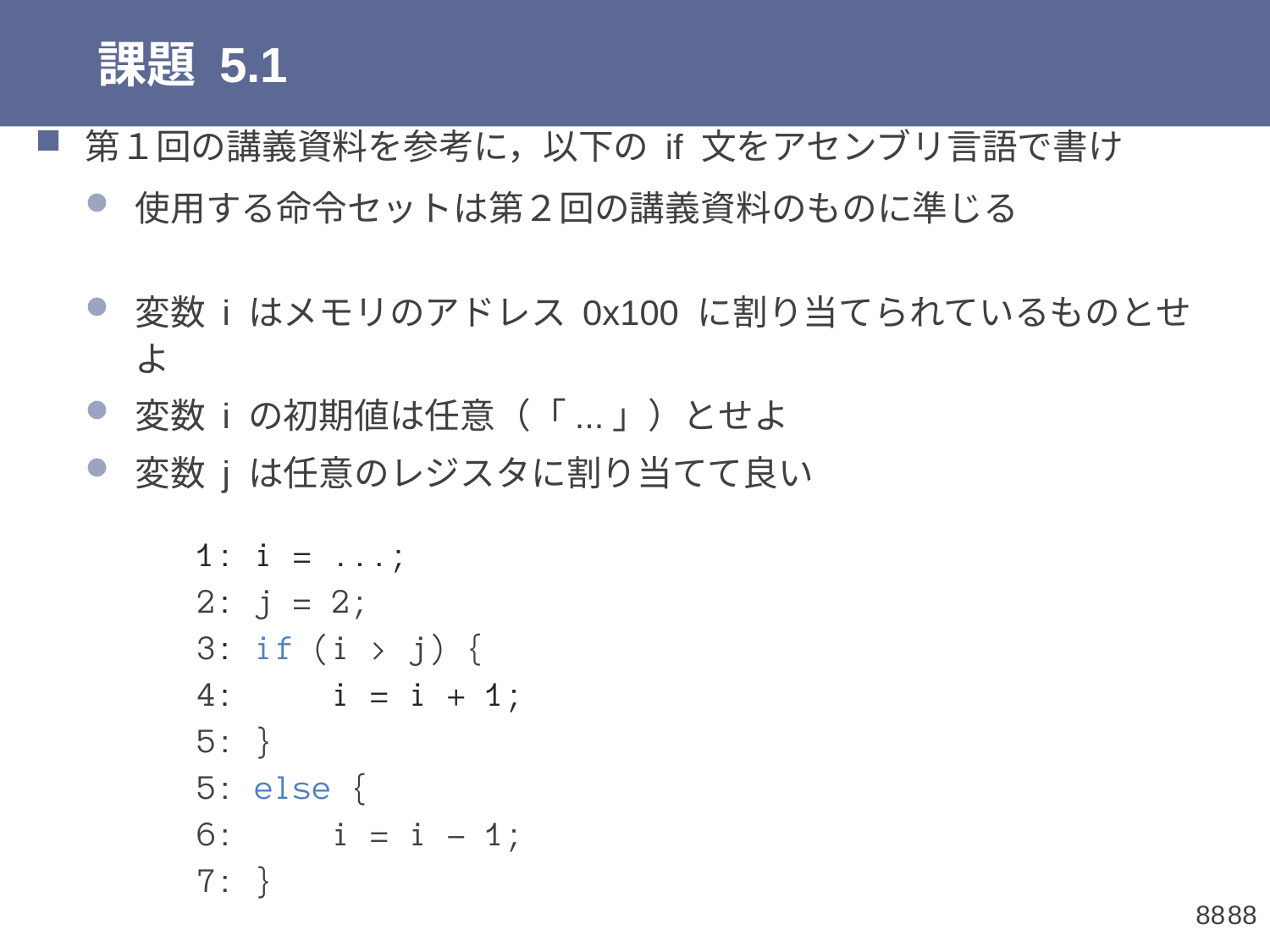

# 課題 5.1
第１回の講義資料を参考に，以下の if 文をアセンブリ言語で書け
使用する命令セットは第２回の講義資料のものに準じる
変数 i はメモリのアドレス 0x100 に割り当てられているものとせよ
変数 i の初期値は任意（「...」）とせよ
変数 j は任意のレジスタに割り当てて良い

1: i = ...;
2: j = 2;
3: if (i > j) {
4:     i = i + 1;
5: }
5: else {
6:     i = i - 1;
7: }
88